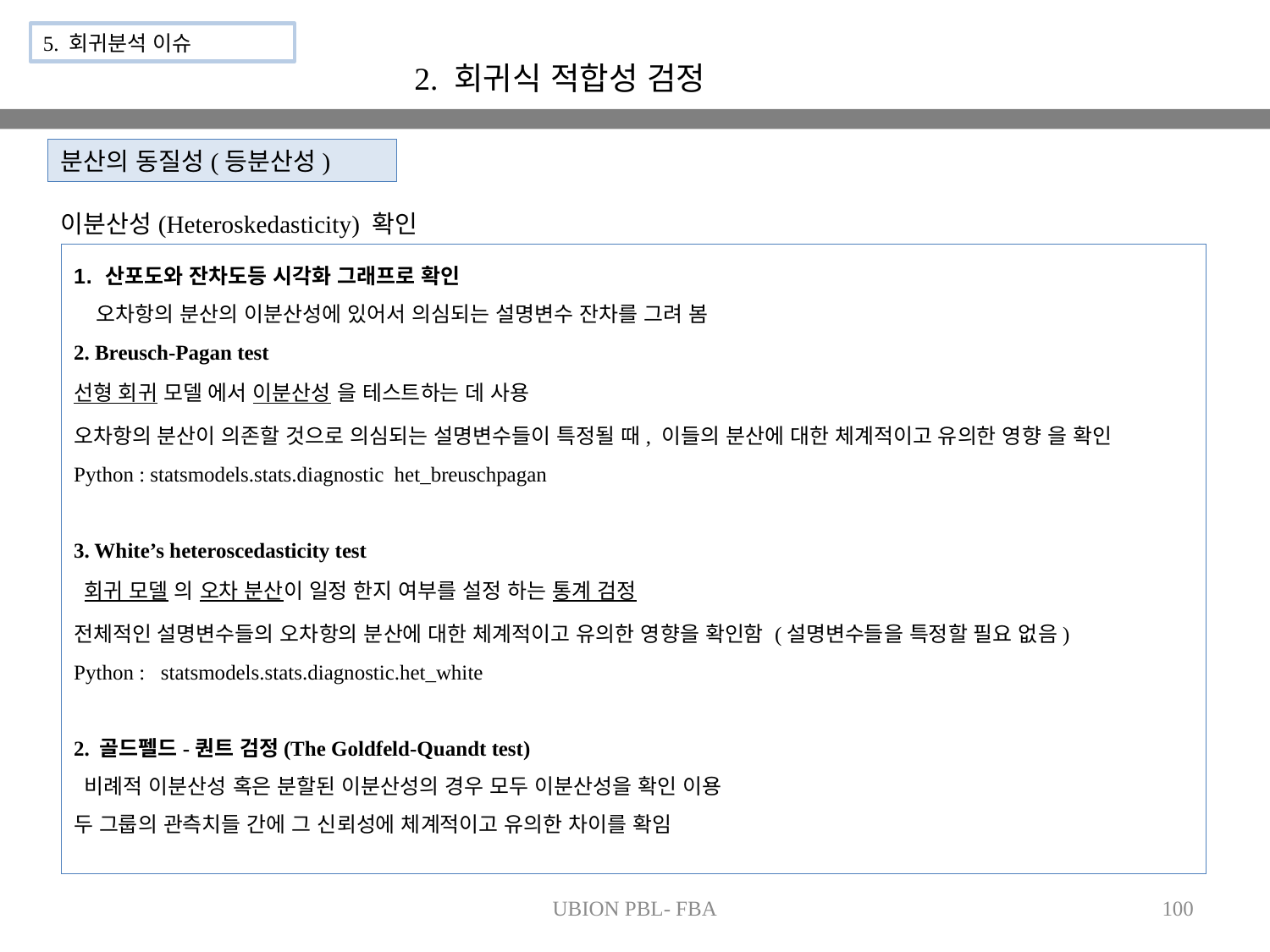

5. 회귀분석 이슈
2. 회귀식 적합성 검정

분산의 동질성(등분산성)
이분산성(Heteroskedasticity) 확인
산포도와 잔차도등 시각화 그래프로 확인
   오차항의 분산의 이분산성에 있어서 의심되는 설명변수 잔차를 그려 봄
2. Breusch-Pagan test
선형 회귀 모델 에서 이분산성 을 테스트하는 데 사용
오차항의 분산이 의존할 것으로 의심되는 설명변수들이 특정될 때, 이들의 분산에 대한 체계적이고 유의한 영향 을 확인
Python : statsmodels.stats.diagnostic  het_breuschpagan

3. White’s heteroscedasticity test
 회귀 모델 의 오차 분산이 일정 한지 여부를 설정 하는 통계 검정
전체적인 설명변수들의 오차항의 분산에 대한 체계적이고 유의한 영향을 확인함 (설명변수들을 특정할 필요 없음)
Python :   statsmodels.stats.diagnostic.het_white

2. 골드펠드-퀀트 검정(The Goldfeld-Quandt test)
 비례적 이분산성 혹은 분할된 이분산성의 경우 모두 이분산성을 확인 이용
두 그룹의 관측치들 간에 그 신뢰성에 체계적이고 유의한 차이를 확임

UBION PBL- FBA
100